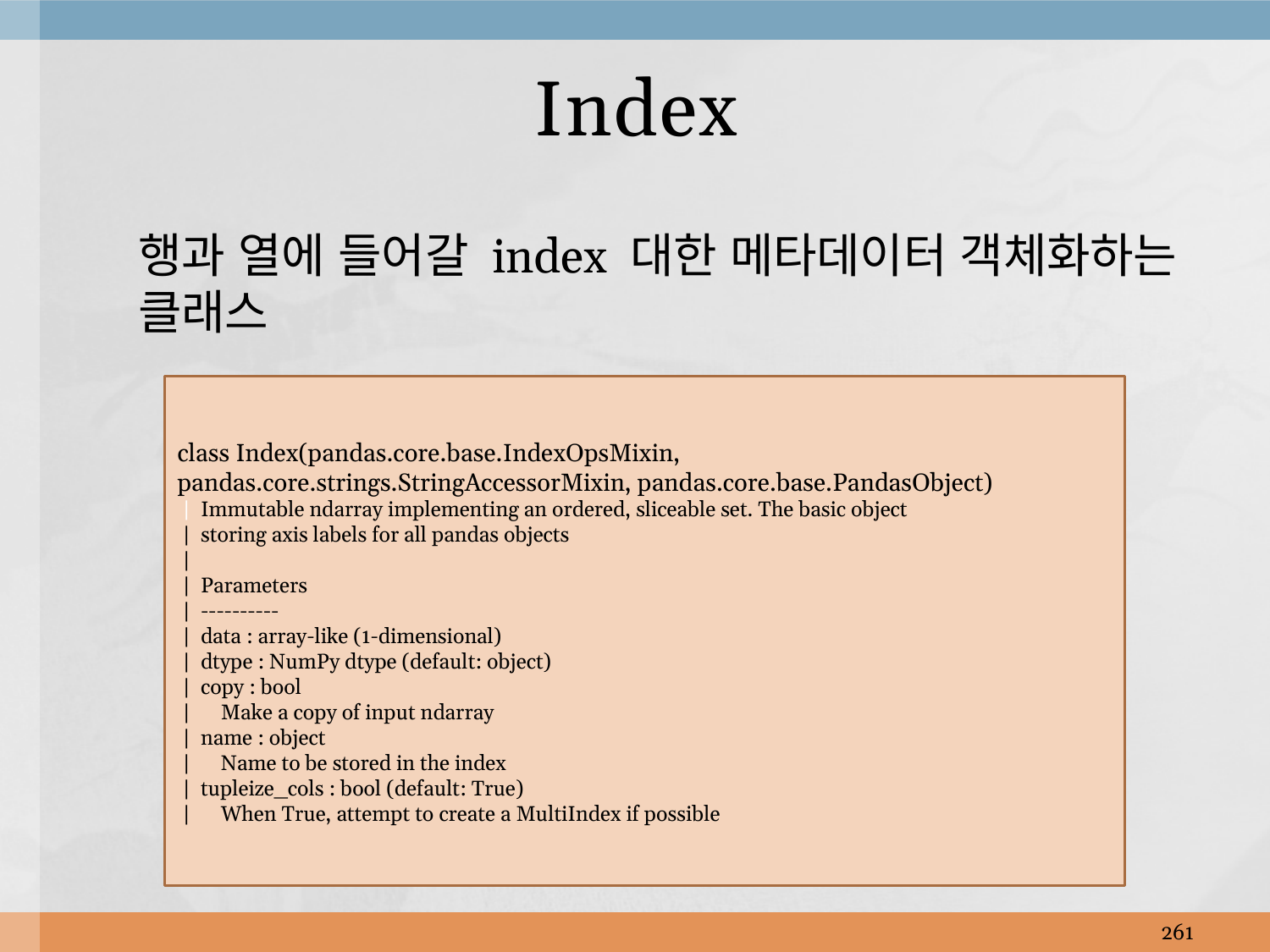

# Index
행과 열에 들어갈 index 대한 메타데이터 객체화하는 클래스
class Index(pandas.core.base.IndexOpsMixin, pandas.core.strings.StringAccessorMixin, pandas.core.base.PandasObject)
 |  Immutable ndarray implementing an ordered, sliceable set. The basic object
 |  storing axis labels for all pandas objects
 |
 |  Parameters
 |  ----------
 |  data : array-like (1-dimensional)
 |  dtype : NumPy dtype (default: object)
 |  copy : bool
 |      Make a copy of input ndarray
 |  name : object
 |      Name to be stored in the index
 |  tupleize_cols : bool (default: True)
 |      When True, attempt to create a MultiIndex if possible
261